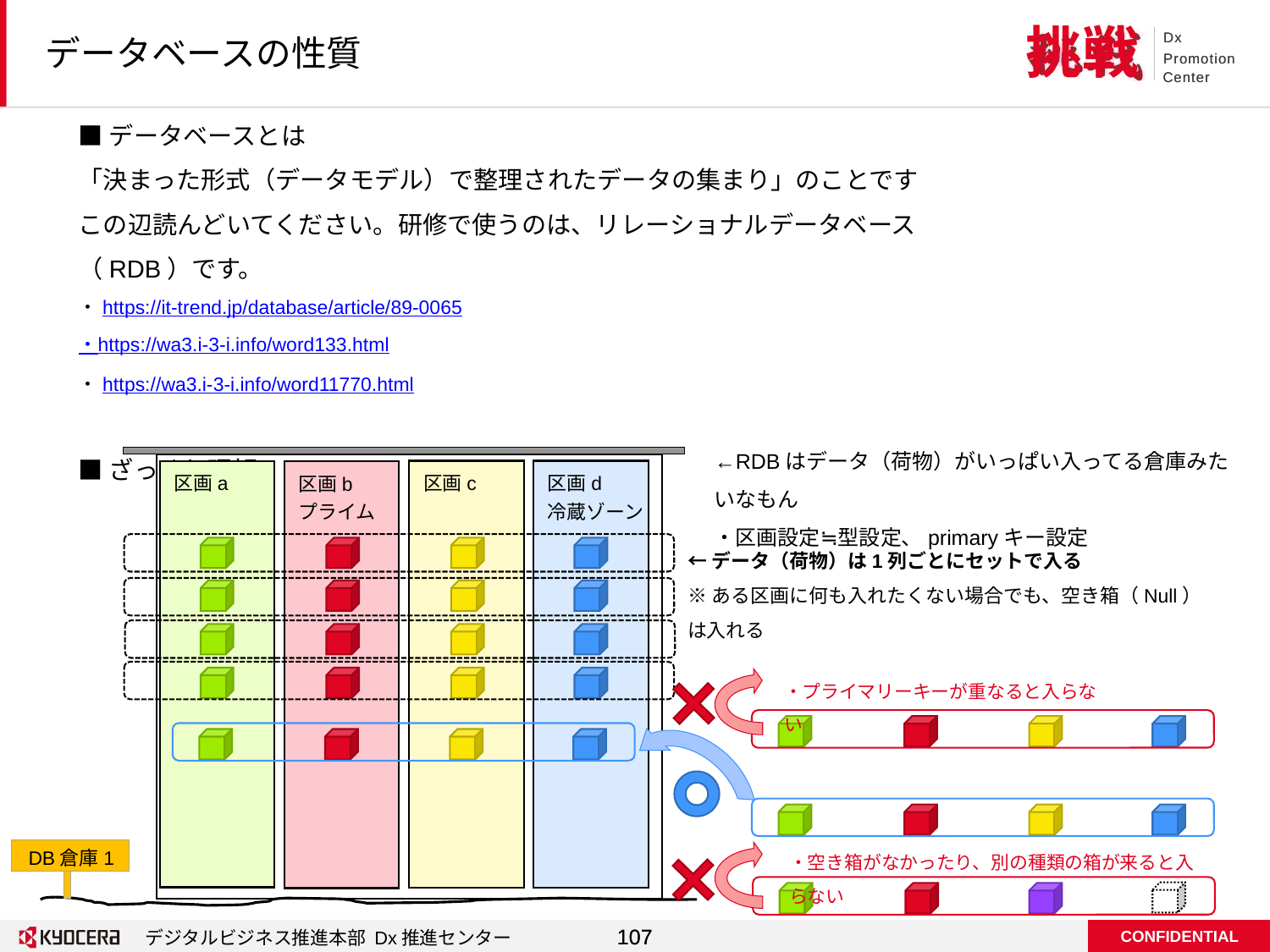

# データベースの性質
■データベースとは
「決まった形式（データモデル）で整理されたデータの集まり」のことです
この辺読んどいてください。研修で使うのは、リレーショナルデータベース（RDB）です。
・https://it-trend.jp/database/article/89-0065
・https://wa3.i-3-i.info/word133.html
・https://wa3.i-3-i.info/word11770.html

■ざっくり理解
←RDBはデータ（荷物）がいっぱい入ってる倉庫みたいなもん
・区画設定≒型設定、primaryキー設定

区画a
区画c
区画d
冷蔵ゾーン
区画b
プライム
←データ（荷物）は1列ごとにセットで入る
※ある区画に何も入れたくない場合でも、空き箱（Null）は入れる

A

B

C

・プライマリーキーが重なると入らない

D

D

E

E

・空き箱がなかったり、別の種類の箱が来ると入らない
DB倉庫1

F